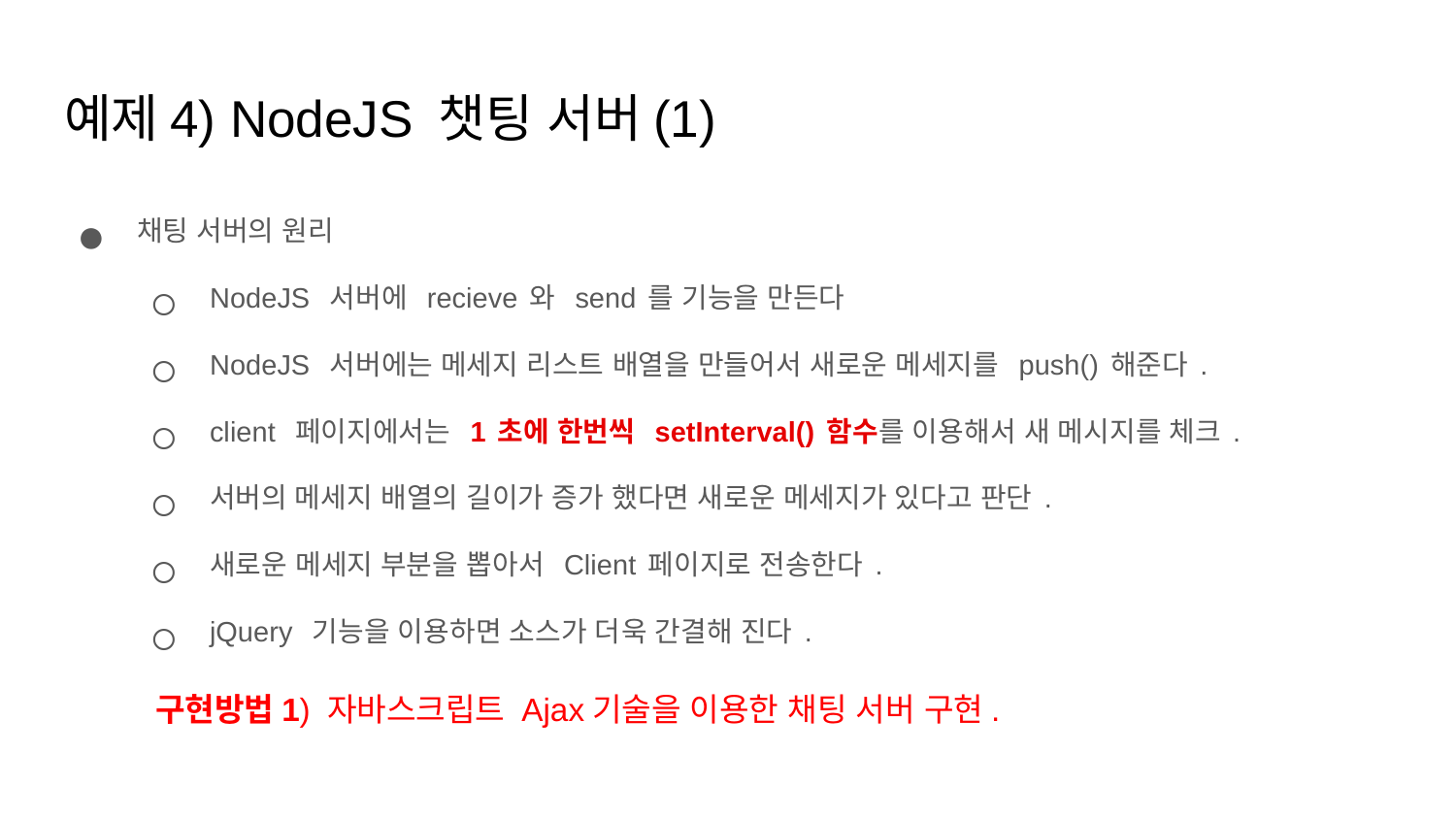

# 예제4) NodeJS 챗팅 서버(1)
채팅 서버의 원리
NodeJS 서버에 recieve와 send를 기능을 만든다
NodeJS 서버에는 메세지 리스트 배열을 만들어서 새로운 메세지를 push()해준다.
client 페이지에서는 1초에 한번씩 setInterval()함수를 이용해서 새 메시지를 체크.
서버의 메세지 배열의 길이가 증가 했다면 새로운 메세지가 있다고 판단.
새로운 메세지 부분을 뽑아서 Client페이지로 전송한다.
jQuery 기능을 이용하면 소스가 더욱 간결해 진다.
구현방법1) 자바스크립트 Ajax기술을 이용한 채팅 서버 구현.